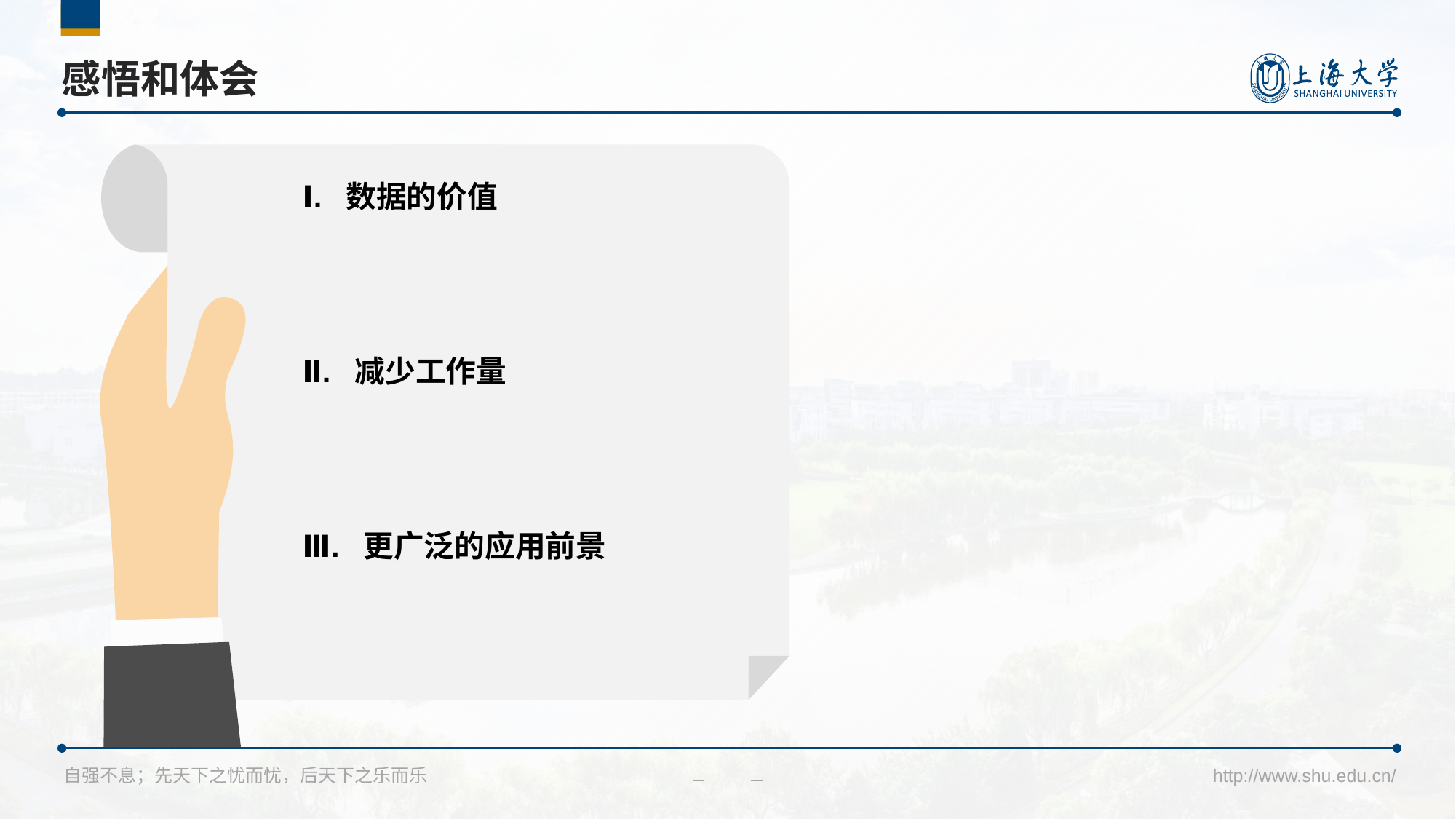

# 感悟和体会
Ⅰ.  数据的价值

Ⅱ.  减少工作量

Ⅲ.  更广泛的应用前景